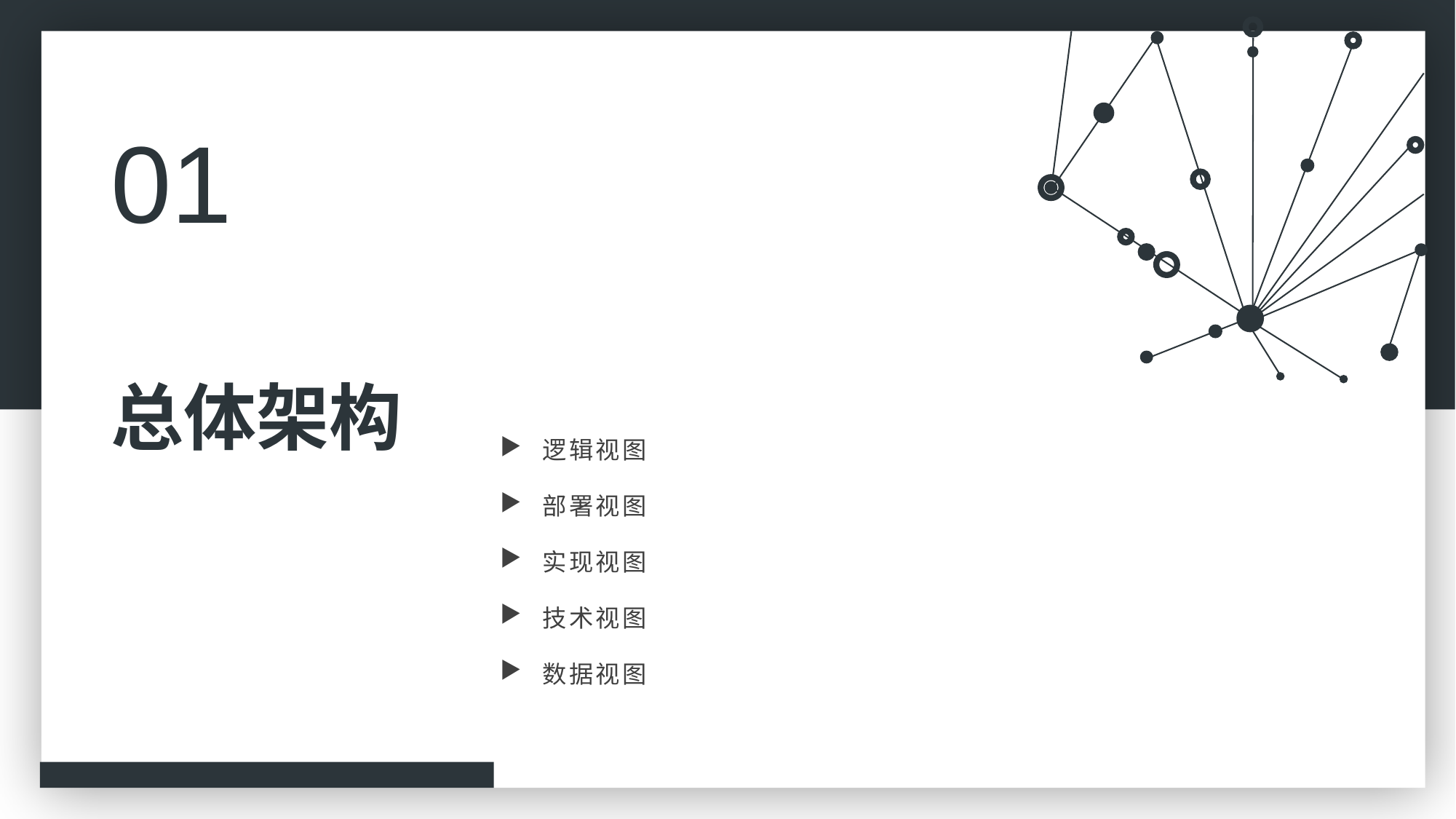

01

总体架构

逻辑视图
部署视图
实现视图
技术视图
数据视图